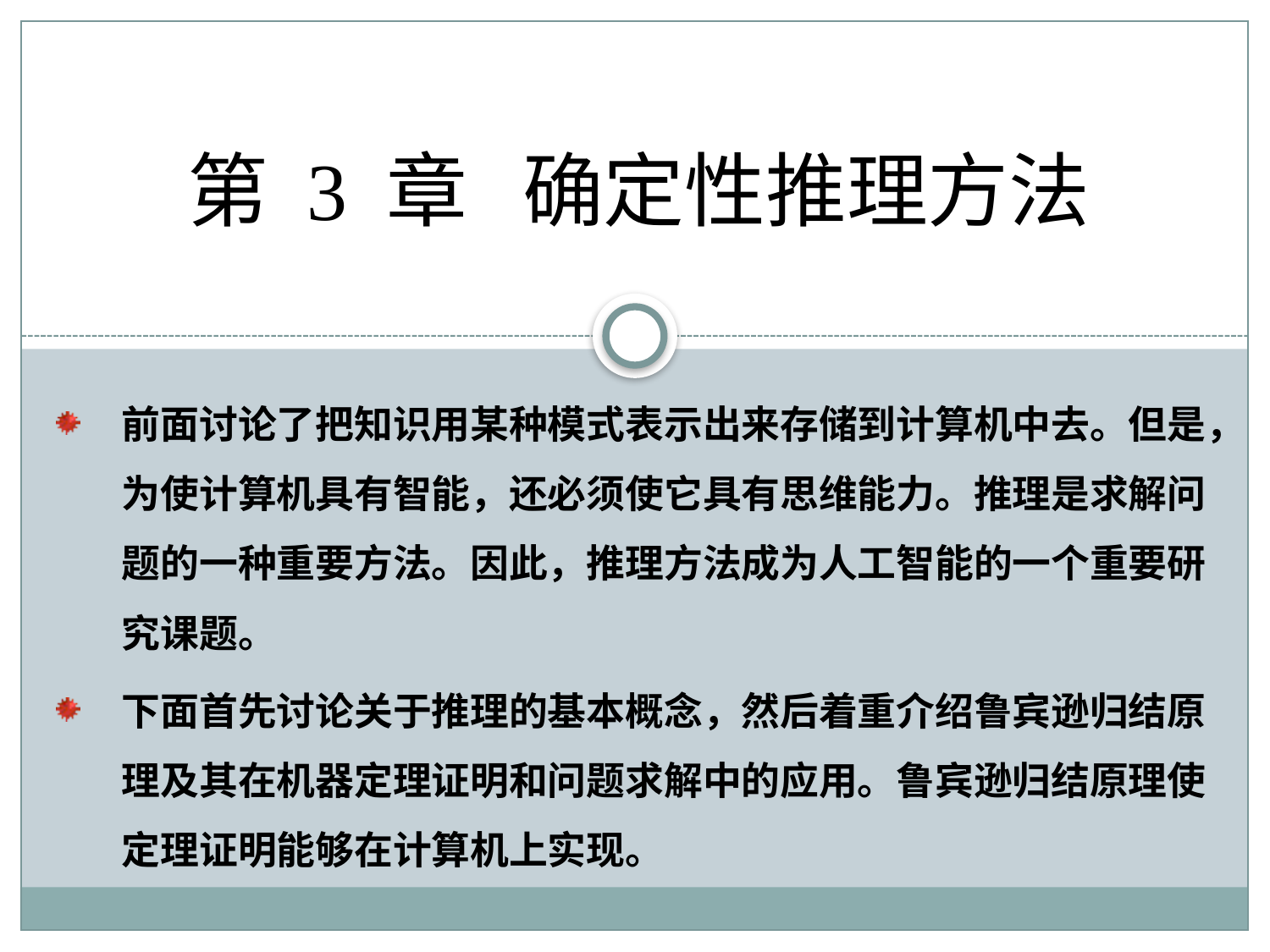

# 第 3 章   确定性推理方法
前面讨论了把知识用某种模式表示出来存储到计算机中去。但是，为使计算机具有智能，还必须使它具有思维能力。推理是求解问题的一种重要方法。因此，推理方法成为人工智能的一个重要研究课题。
下面首先讨论关于推理的基本概念，然后着重介绍鲁宾逊归结原理及其在机器定理证明和问题求解中的应用。鲁宾逊归结原理使定理证明能够在计算机上实现。